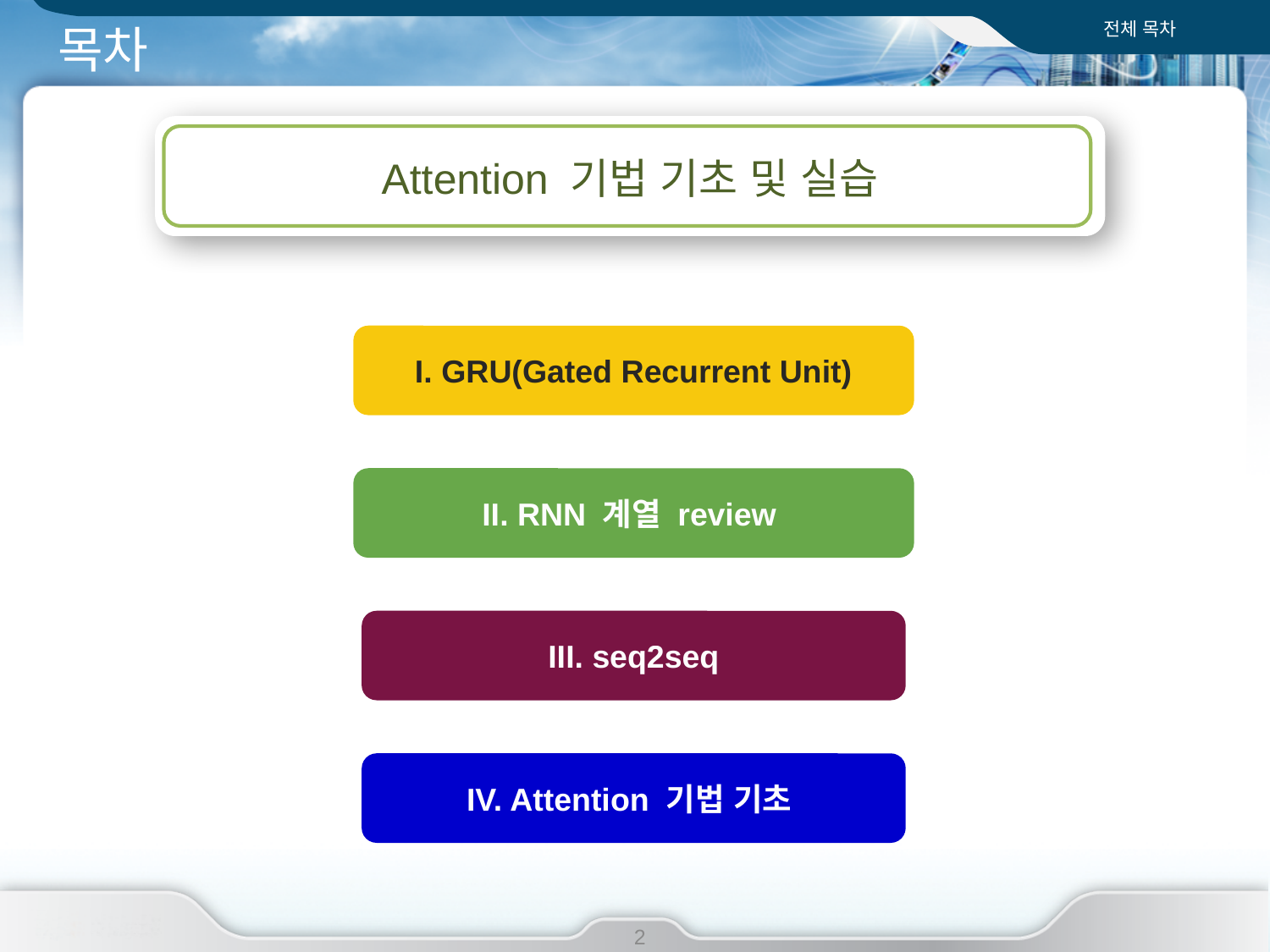

전체 목차
# 목차

Attention 기법 기초 및 실습
I. GRU(Gated Recurrent Unit)
II. RNN 계열 review
III. seq2seq
IV. Attention 기법 기초
2